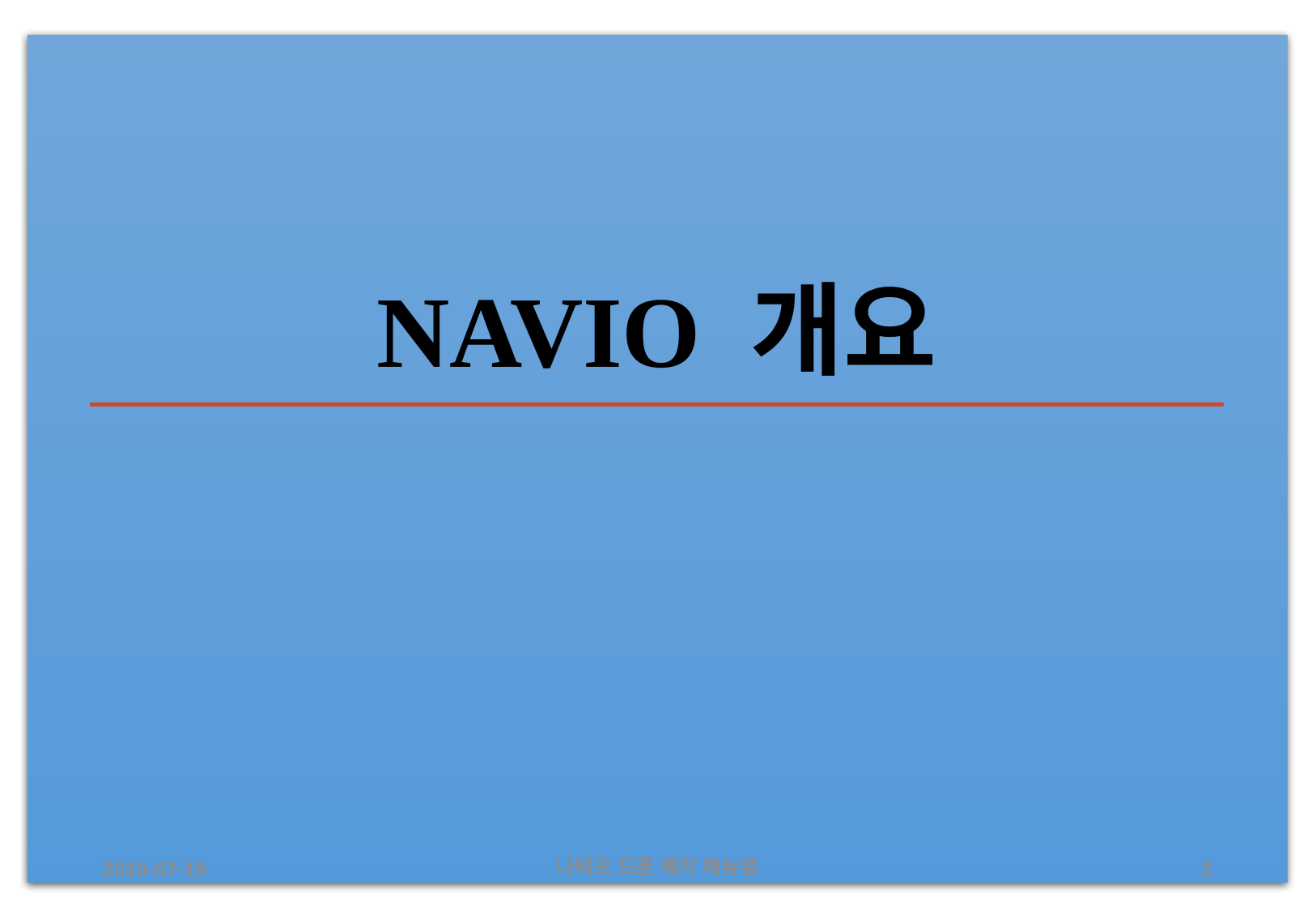

# NAVIO 개요

2019-07-19
나비오 드론 제작 매뉴얼
2